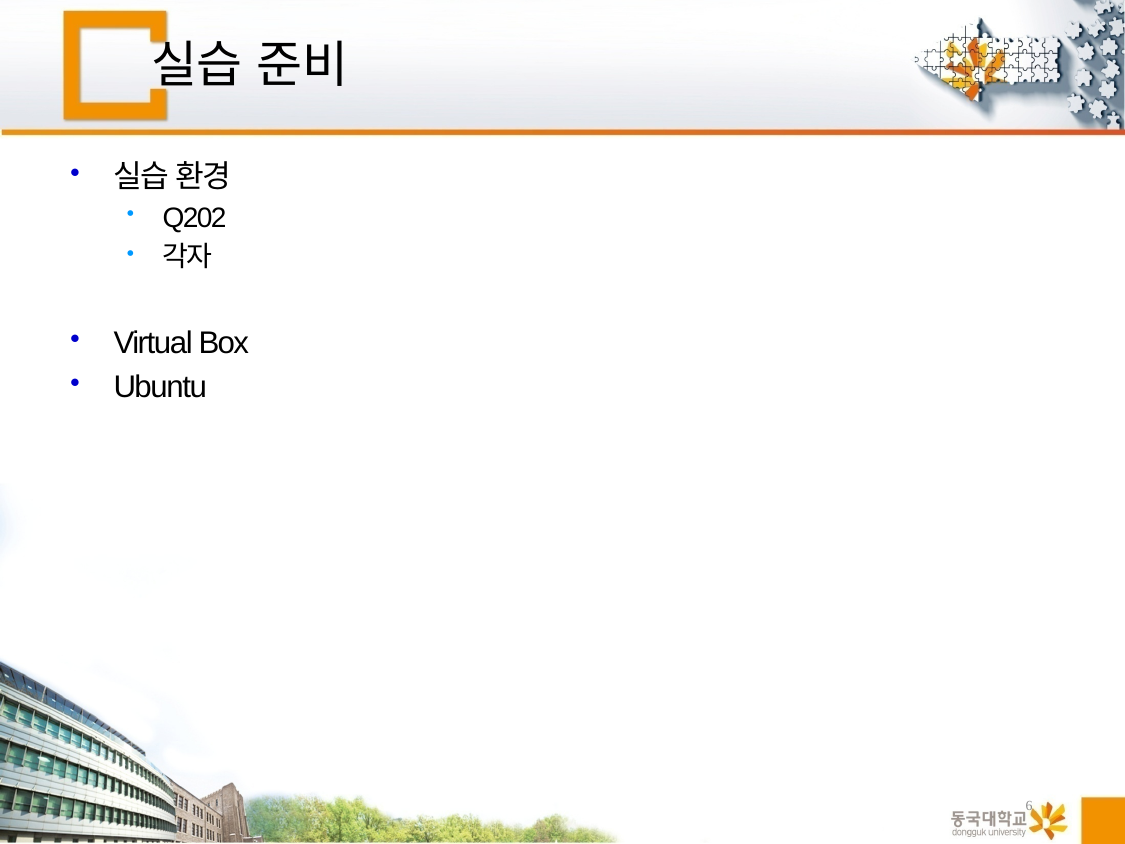

# 실습 준비
실습 환경
Q202
각자

Virtual Box
Ubuntu

6